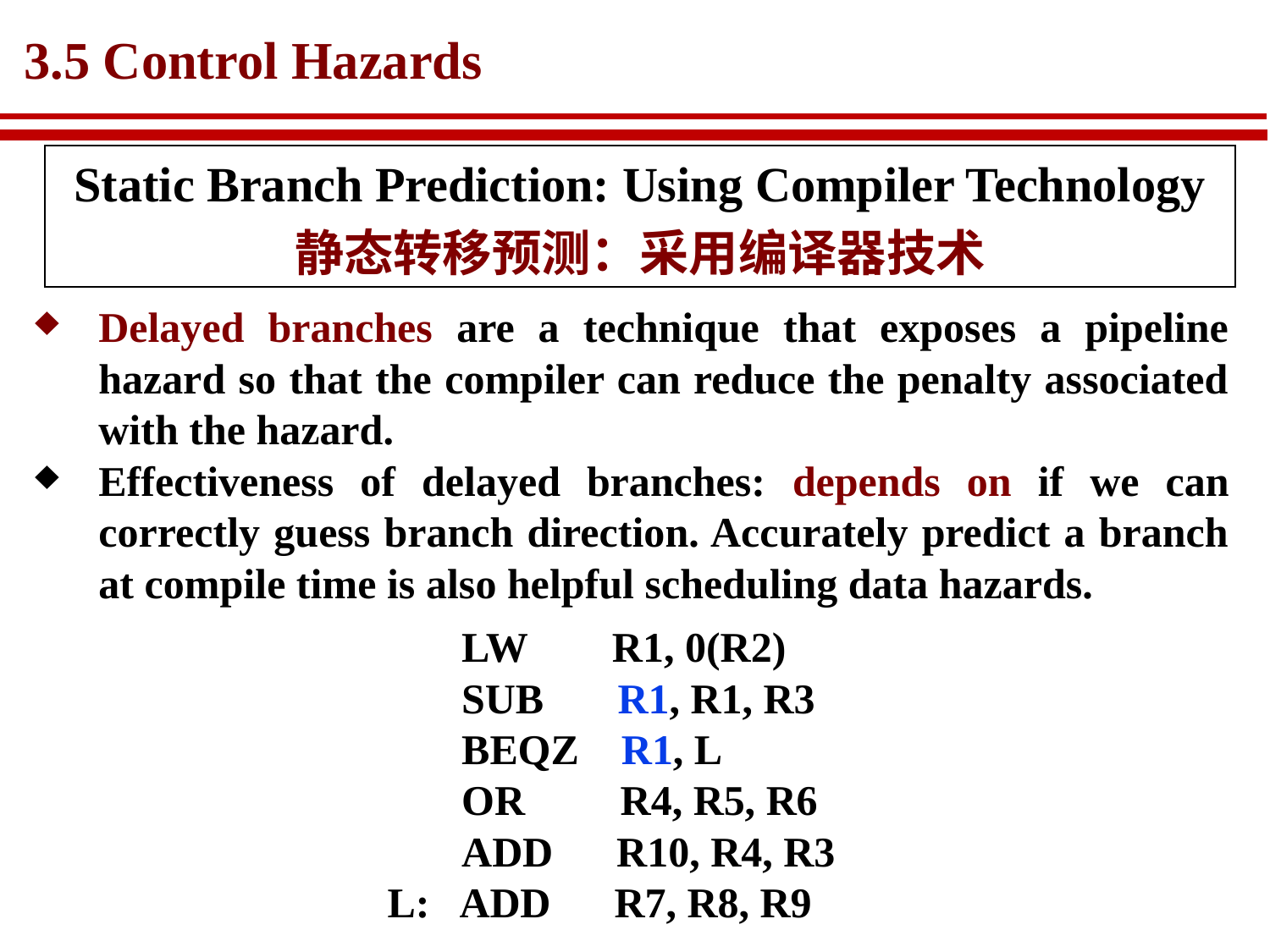

# 3.5 Control Hazards
Static Branch Prediction: Using Compiler Technology
静态转移预测：采用编译器技术
Delayed branches are a technique that exposes a pipeline hazard so that the compiler can reduce the penalty associated with the hazard.
Effectiveness of delayed branches: depends on if we can correctly guess branch direction. Accurately predict a branch at compile time is also helpful scheduling data hazards.
       LW        R1, 0(R2)
       SUB       R1, R1, R3
       BEQZ    R1, L
       OR         R4, R5, R6
       ADD      R10, R4, R3
L:   ADD      R7, R8, R9